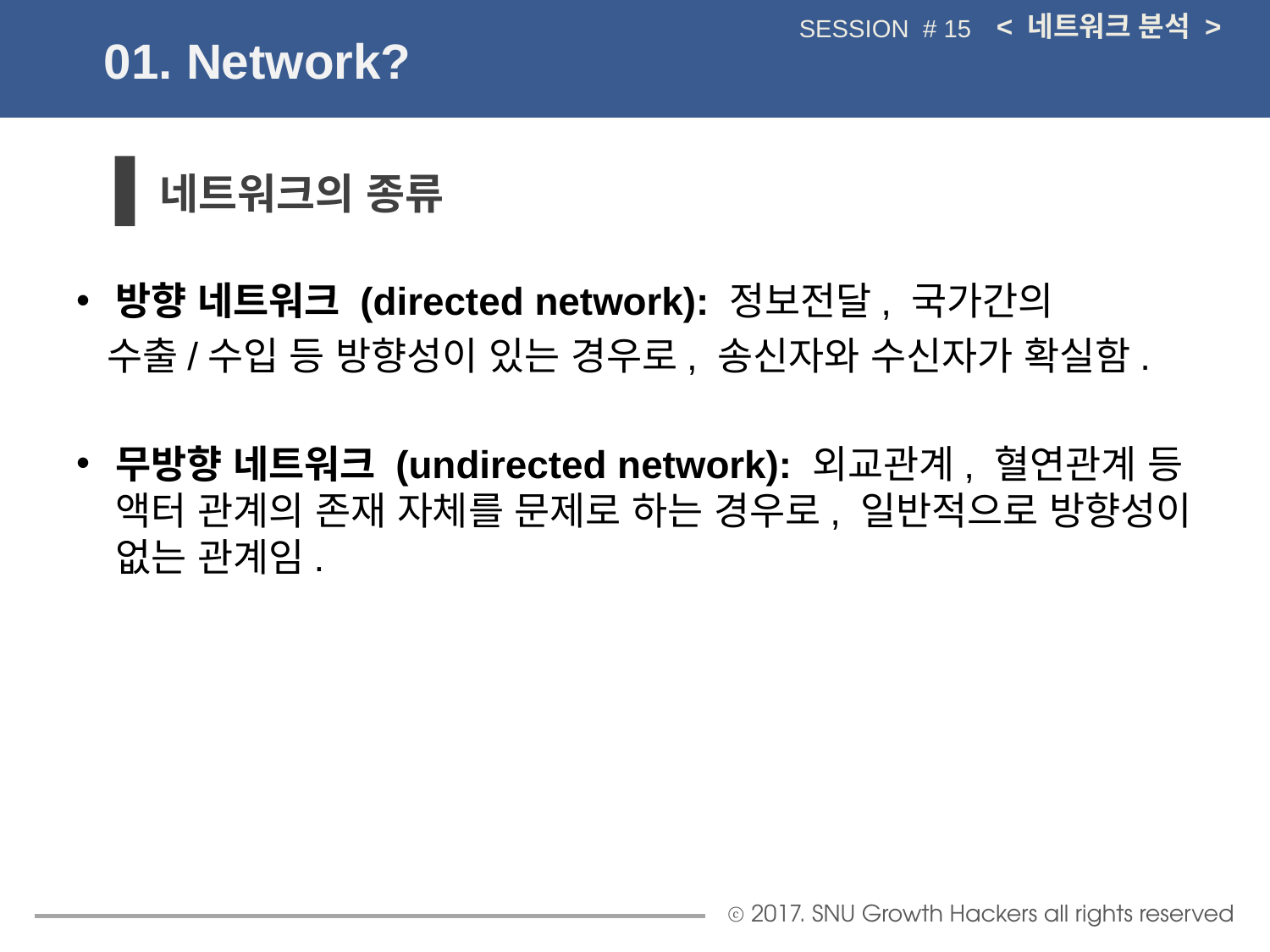

< 네트워크 분석 >
SESSION  # 15
01. Network?

네트워크의 종류
방향 네트워크 (directed network): 정보전달, 국가간의
  수출/수입 등 방향성이 있는 경우로, 송신자와 수신자가 확실함.

무방향 네트워크 (undirected network): 외교관계, 혈연관계 등 액터 관계의 존재 자체를 문제로 하는 경우로, 일반적으로 방향성이 없는 관계임.

ⓒ 2017. SNU Growth Hackers all rights reserved